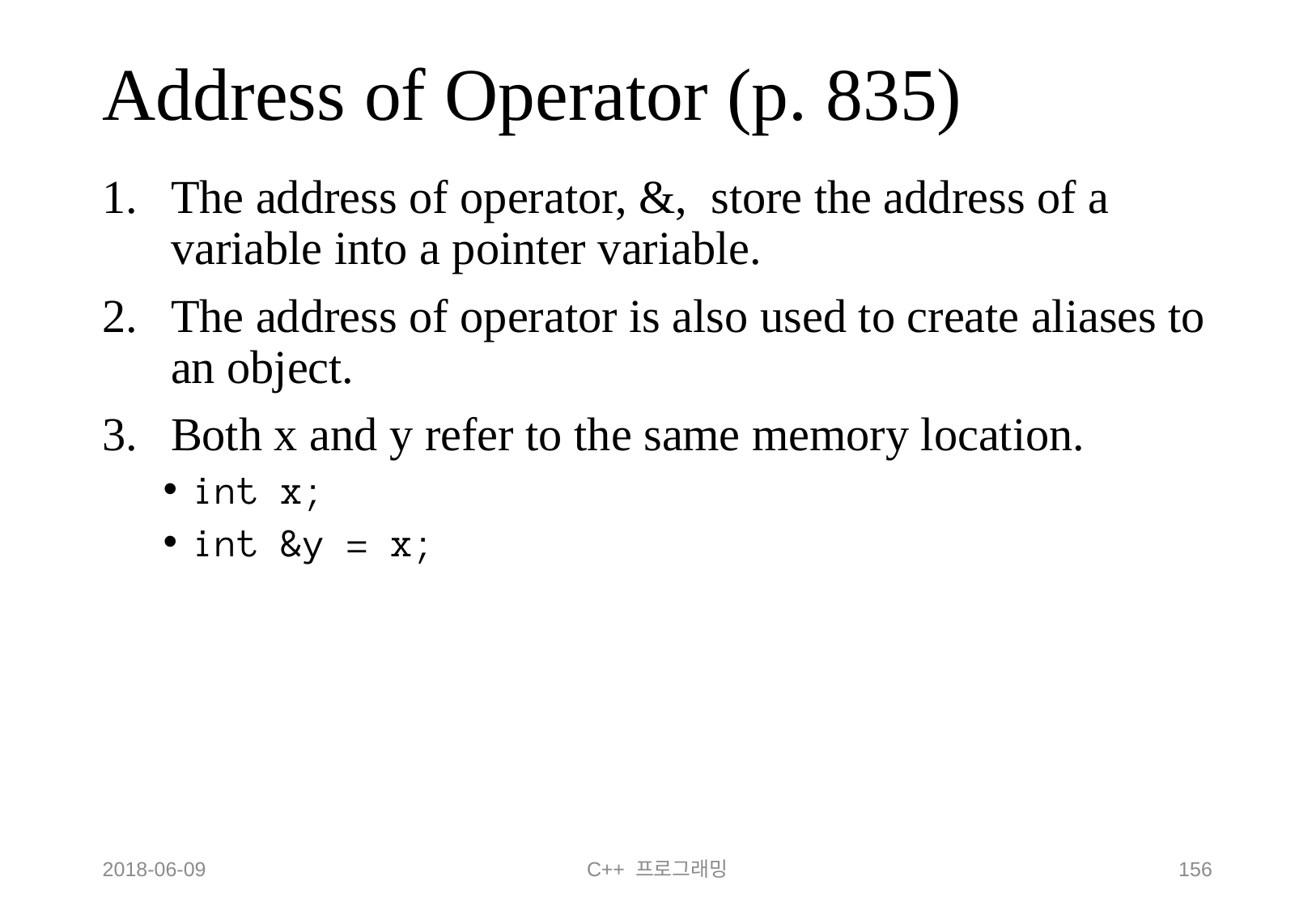

# Address of Operator (p. 835)
The address of operator, &,  store the address of a variable into a pointer variable.
The address of operator is also used to create aliases to an object.
Both x and y refer to the same memory location.
int x;
int &y = x;

2018-06-09
C++ 프로그래밍
156